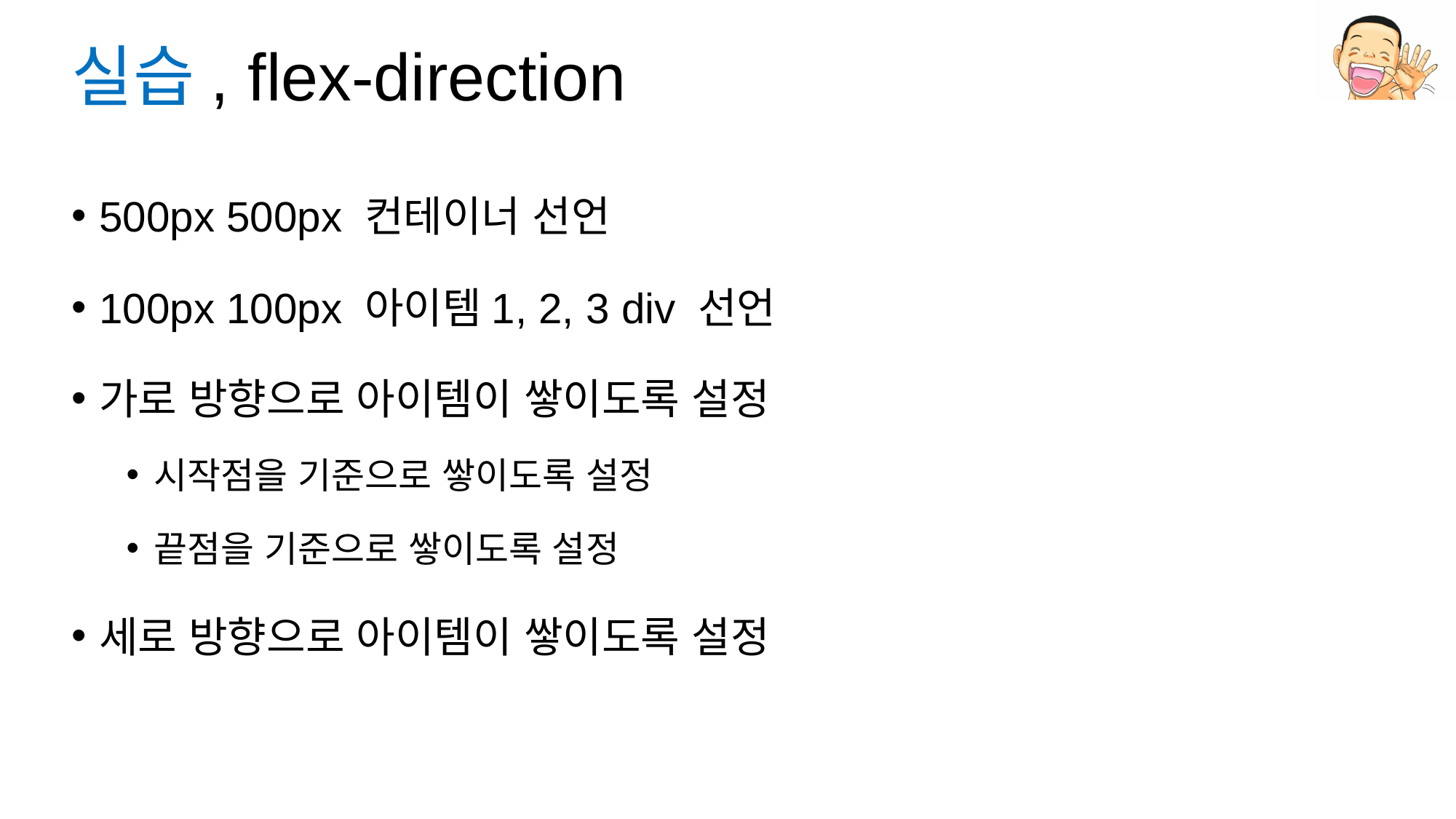

# 실습, flex-direction
500px 500px 컨테이너 선언
100px 100px 아이템1, 2, 3 div 선언
가로 방향으로 아이템이 쌓이도록 설정
시작점을 기준으로 쌓이도록 설정
끝점을 기준으로 쌓이도록 설정
세로 방향으로 아이템이 쌓이도록 설정